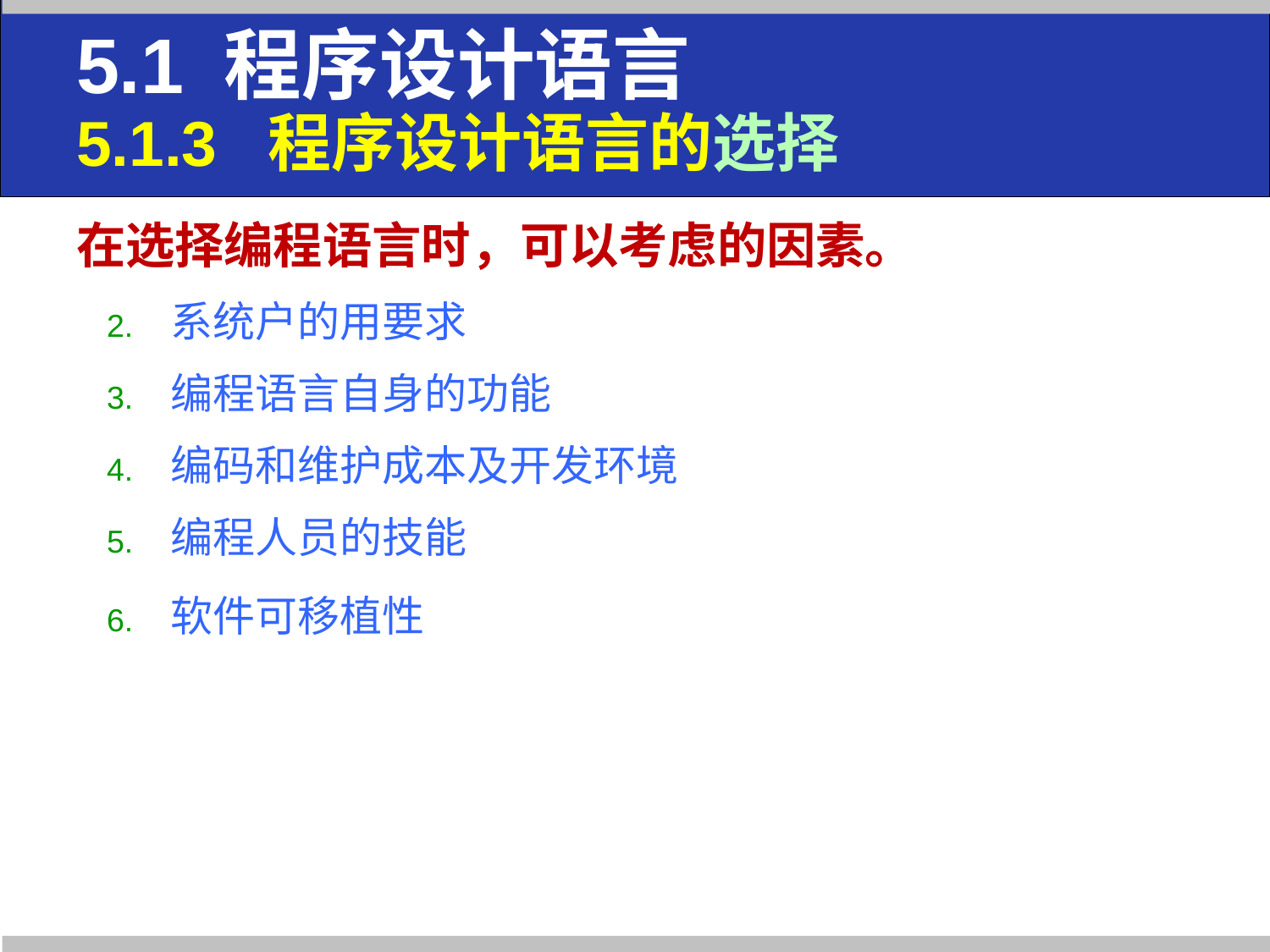

# 5.1 程序设计语言 5.1.3  程序设计语言的选择
在选择编程语言时，可以考虑的因素。
系统户的用要求
编程语言自身的功能
编码和维护成本及开发环境
编程人员的技能
软件可移植性
648